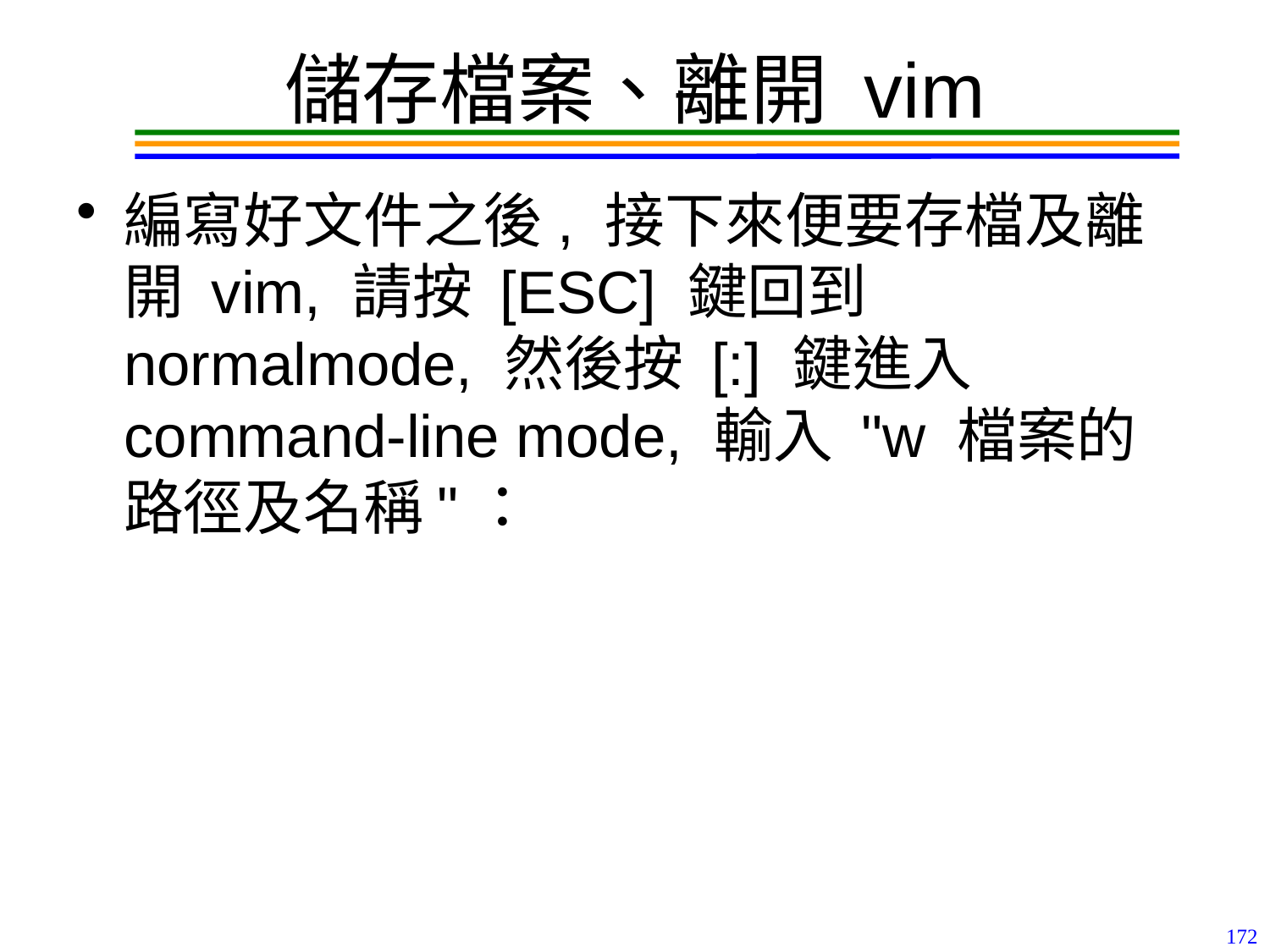

# 儲存檔案、離開 vim
編寫好文件之後, 接下來便要存檔及離開 vim, 請按 [ESC] 鍵回到 normalmode, 然後按 [:] 鍵進入 command-line mode, 輸入 "w 檔案的路徑及名稱"：

172